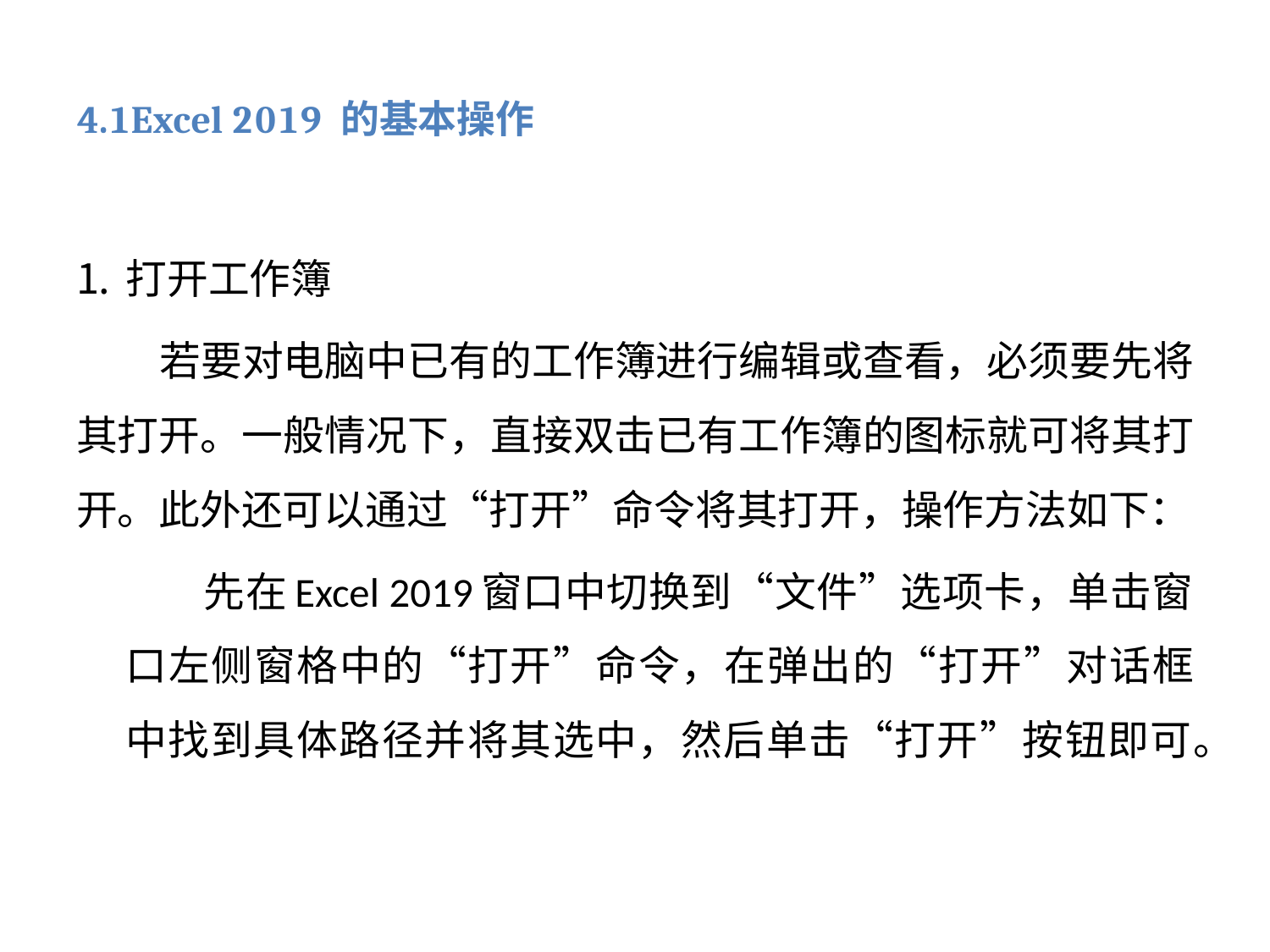

# 4.1Excel 2019 的基本操作
打开工作簿
        若要对电脑中已有的工作簿进行编辑或查看，必须要先将其打开。一般情况下，直接双击已有工作簿的图标就可将其打开。此外还可以通过“打开”命令将其打开，操作方法如下：
       先在Excel 2019窗口中切换到“文件”选项卡，单击窗口左侧窗格中的“打开”命令，在弹出的“打开”对话框中找到具体路径并将其选中，然后单击“打开”按钮即可。